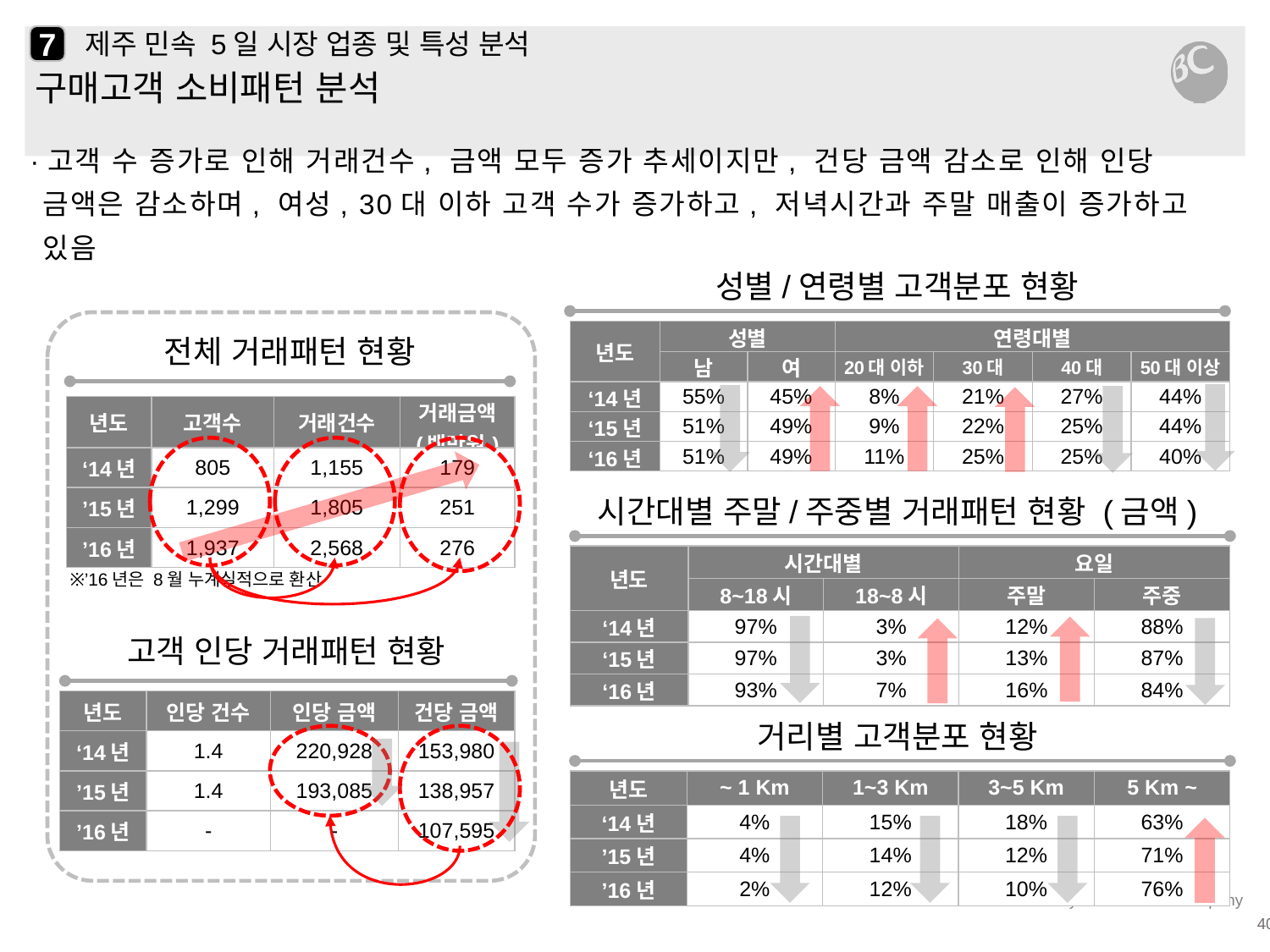

7
# 제주 민속 5일 시장 업종 및 특성 분석
구매고객 소비패턴 분석
·고객 수 증가로 인해 거래건수, 금액 모두 증가 추세이지만, 건당 금액 감소로 인해 인당 금액은 감소하며, 여성, 30대 이하 고객 수가 증가하고, 저녁시간과 주말 매출이 증가하고 있음
성별/연령별 고객분포 현황

| 년도 | 성별 |  | 연령대별 |  |  |  |
| --- | --- | --- | --- | --- | --- | --- |
|  | 남 | 여 | 20대 이하 | 30대 | 40대 | 50대 이상 |
| ‘14년 | 55% | 45% | 8% | 21% | 27% | 44% |
| ‘15년 | 51% | 49% | 9% | 22% | 25% | 44% |
| ‘16년 | 51% | 49% | 11% | 25% | 25% | 40% |
전체 거래패턴 현황

| 년도 | 고객수 | 거래건수 | 거래금액 (백만원) |
| --- | --- | --- | --- |
| ‘14년 | 805 | 1,155 | 179 |
| ’15년 | 1,299 | 1,805 | 251 |
| ’16년 | 1,937 | 2,568 | 276 |

시간대별 주말/주중별 거래패턴 현황 (금액)
| 년도 | 시간대별 |  | 요일 |  |
| --- | --- | --- | --- | --- |
|  | 8~18시 | 18~8시 | 주말 | 주중 |
| ‘14년 | 97% | 3% | 12% | 88% |
| ‘15년 | 97% | 3% | 13% | 87% |
| ‘16년 | 93% | 7% | 16% | 84% |
※’16년은 8월 누계실적으로 환산

고객 인당 거래패턴 현황
| 년도 | 인당 건수 | 인당 금액 | 건당 금액 |
| --- | --- | --- | --- |
| ‘14년 | 1.4 | 220,928 | 153,980 |
| ’15년 | 1.4 | 193,085 | 138,957 |
| ’16년 | - | - | 107,595 |
거리별 고객분포 현황

| 년도 | ~ 1 Km | 1~3 Km | 3~5 Km | 5 Km ~ |
| --- | --- | --- | --- | --- |
| ‘14년 | 4% | 15% | 18% | 63% |
| ’15년 | 4% | 14% | 12% | 71% |
| ’16년 | 2% | 12% | 10% | 76% |